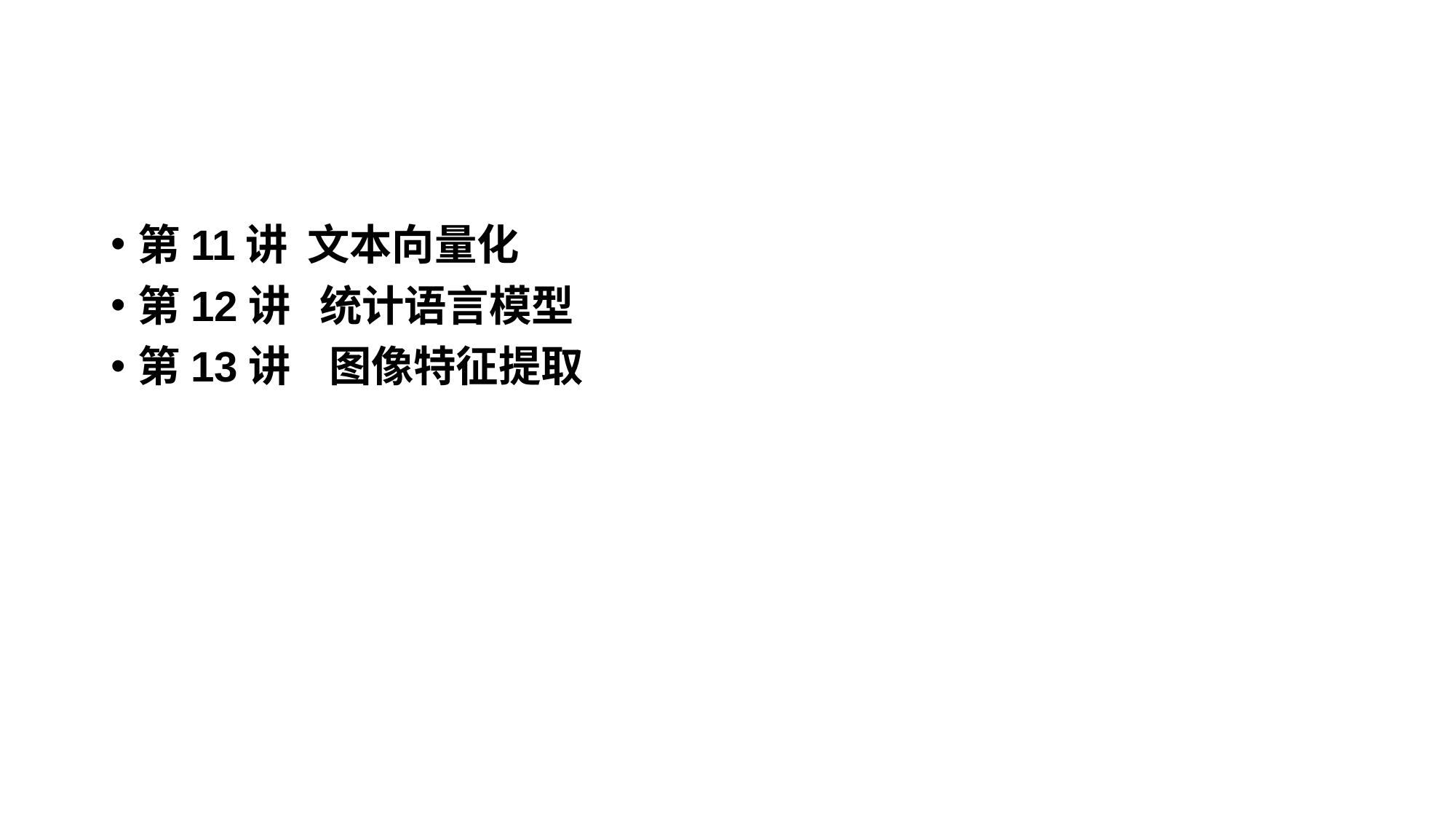

#
第11讲  文本向量化
第12讲   统计语言模型
第13讲    图像特征提取